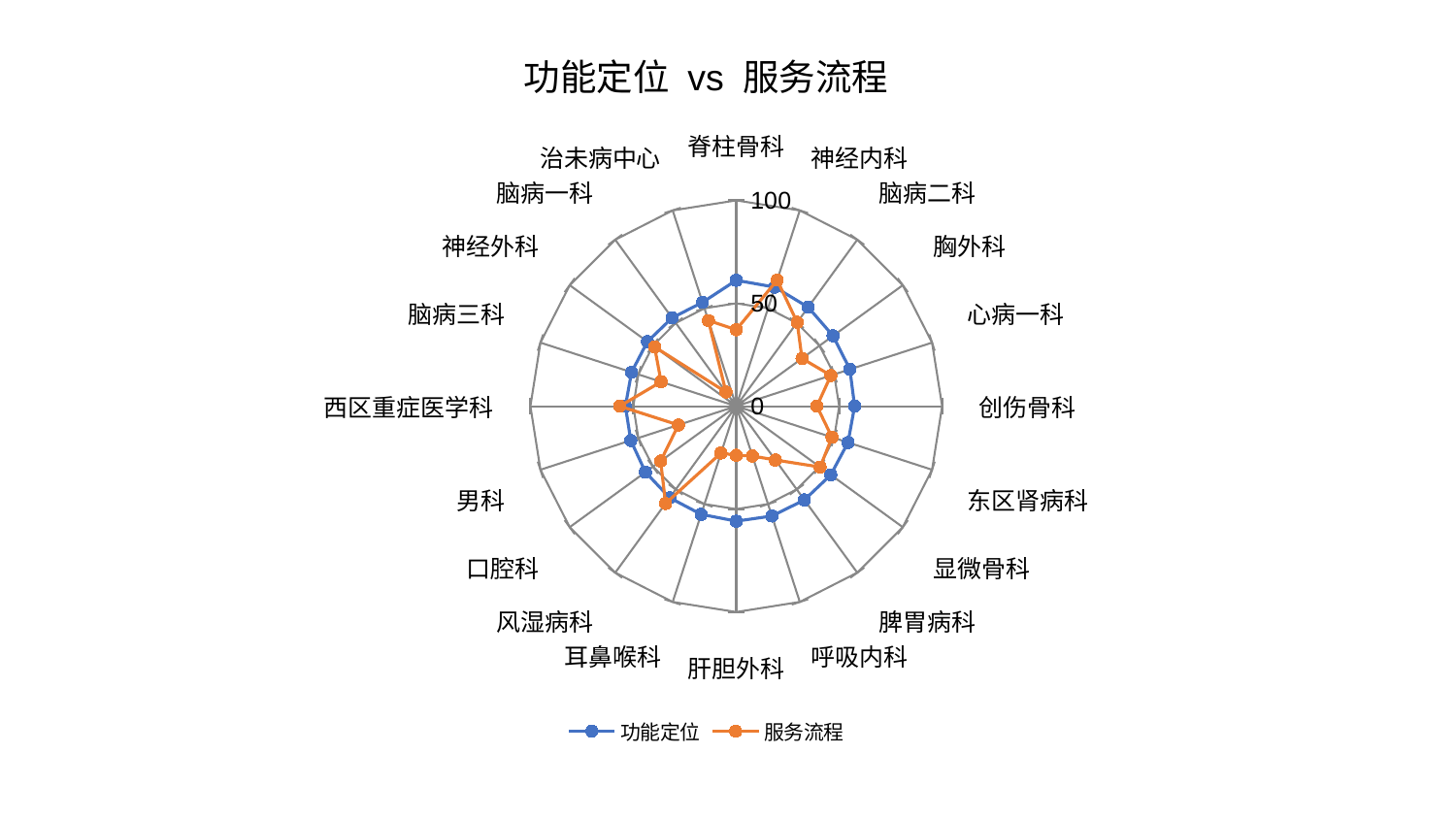

### Chart: 功能定位 vs 服务流程

| Category | 功能定位 | 服务流程 |
|---|---|---|
| 脊柱骨科 | 61.18230592120504 | 37.15651627110563 |
| 神经内科 | 60.81449131455475 | 64.41416495354778 |
| 脑病二科 | 59.450456718289054 | 50.3769446096733 |
| 胸外科 | 58.14350395298067 | 39.49799753286764 |
| 心病一科 | 58.04085119832674 | 48.351423083697654 |
| 创伤骨科 | 57.50060288014087 | 39.1750817878256 |
| 东区肾病科 | 57.08971709848766 | 48.89807720205817 |
| 显微骨科 | 56.756277325144424 | 50.34498770013815 |
| 脾胃病科 | 56.319428842069236 | 32.319838049468075 |
| 呼吸内科 | 56.11556500617077 | 25.458626519073164 |
| 肝胆外科 | 55.865411542407244 | 23.893271003935876 |
| 耳鼻喉科 | 55.25837962961218 | 23.919134260616797 |
| 风湿病科 | 55.006595114196514 | 58.403511904131 |
| 口腔科 | 54.52455588290122 | 45.40397157729223 |
| 男科 | 53.87252448495614 | 29.550667124648587 |
| 西区重症医学科 | 53.862469650206904 | 56.58896278535115 |
| 脑病三科 | 53.47111853366938 | 38.40051633092641 |
| 神经外科 | 53.36727763823995 | 49.04624085622382 |
| 脑病一科 | 53.05716595896306 | 8.49108688767118 |
| 治未病中心 | 53.04540299417534 | 43.775741849705234 |
36